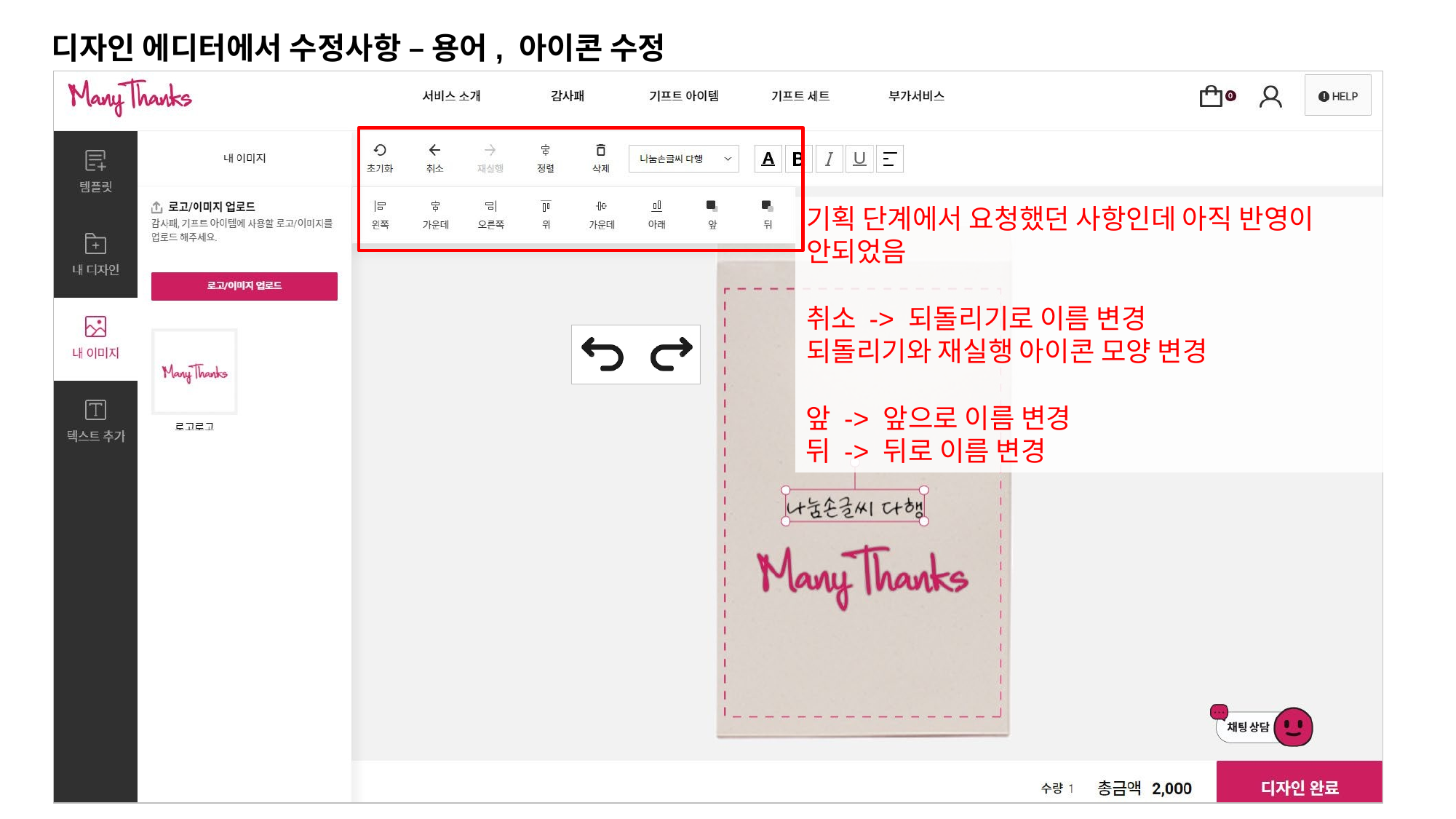

# 디자인 에디터에서 수정사항 – 용어, 아이콘 수정

기획 단계에서 요청했던 사항인데 아직 반영이  안되었음

취소 -> 되돌리기로 이름 변경  되돌리기와 재실행 아이콘 모양 변경

앞 -> 앞으로 이름 변경  뒤 -> 뒤로 이름 변경